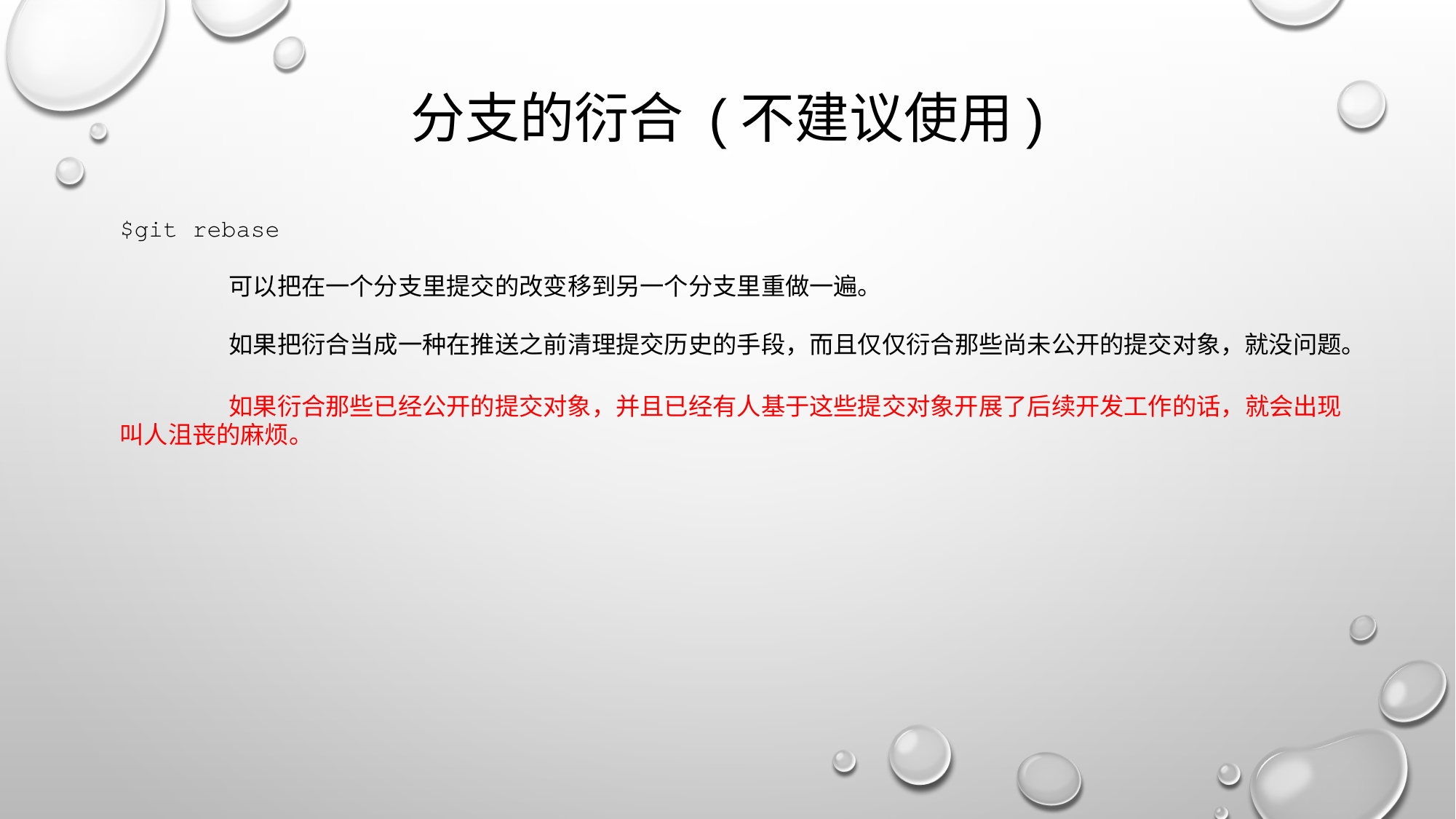

# 分支的衍合 (不建议使用)
$git rebase

	可以把在一个分支里提交的改变移到另一个分支里重做一遍。

	如果把衍合当成一种在推送之前清理提交历史的手段，而且仅仅衍合那些尚未公开的提交对象，就没问题。

	如果衍合那些已经公开的提交对象，并且已经有人基于这些提交对象开展了后续开发工作的话，就会出现叫人沮丧的麻烦。